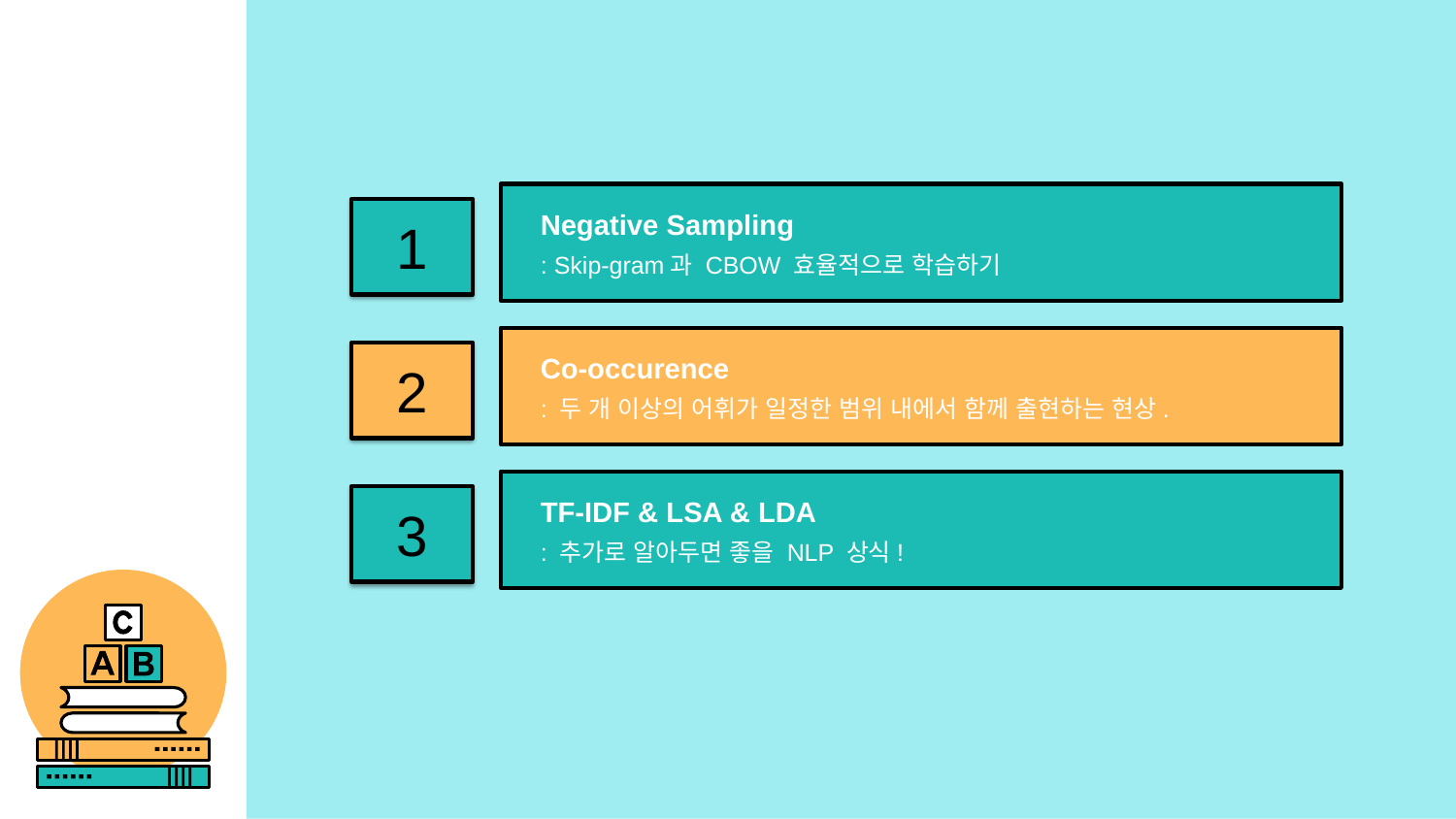

1
Negative Sampling
: Skip-gram과 CBOW 효율적으로 학습하기

2
Co-occurence
: 두 개 이상의 어휘가 일정한 범위 내에서 함께 출현하는 현상.

3
TF-IDF & LSA & LDA
: 추가로 알아두면 좋을 NLP 상식!